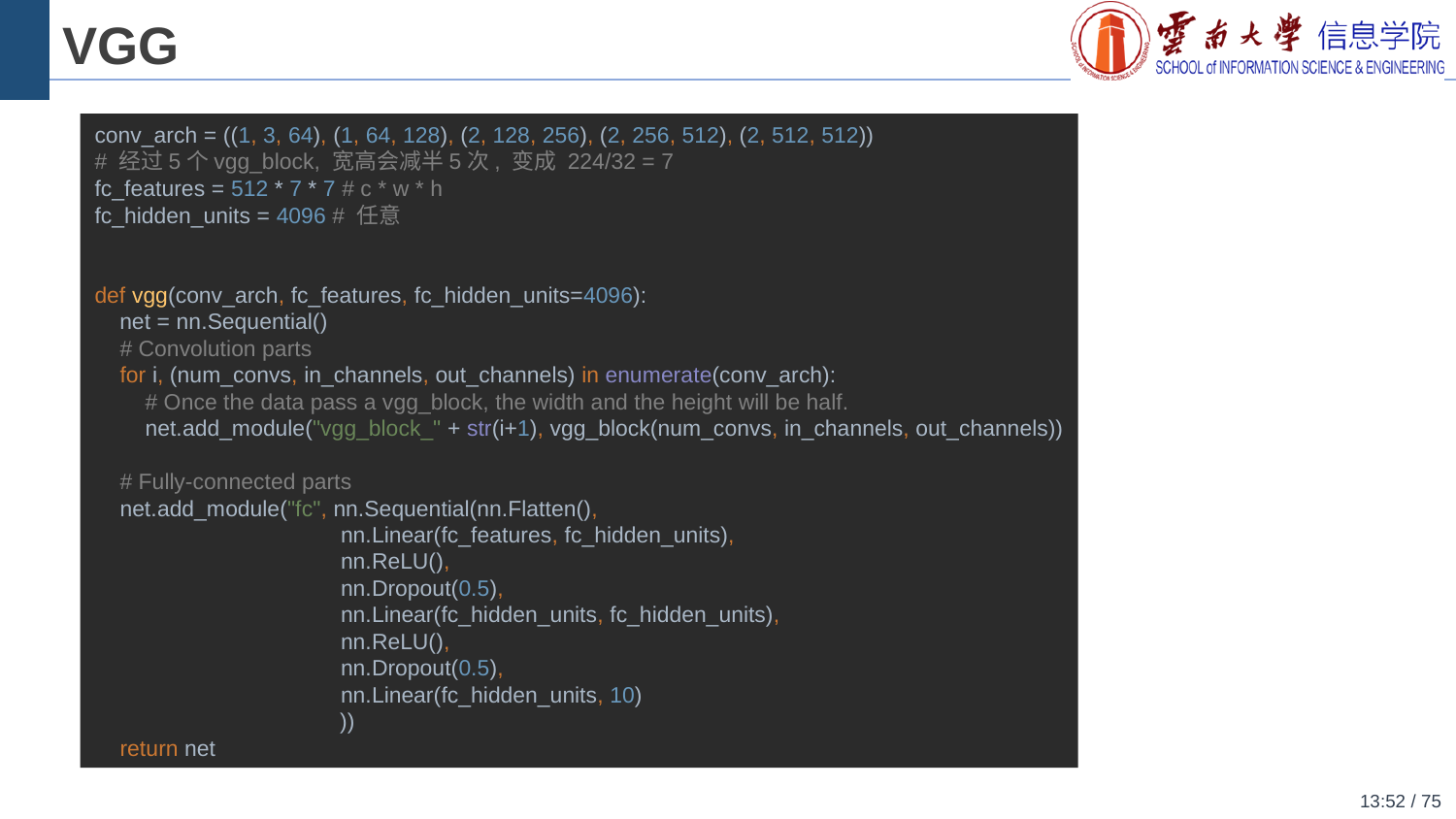

# VGG
conv_arch = ((1, 3, 64), (1, 64, 128), (2, 128, 256), (2, 256, 512), (2, 512, 512))
# 经过5个vgg_block, 宽高会减半5次, 变成 224/32 = 7
fc_features = 512 * 7 * 7 # c * w * h
fc_hidden_units = 4096 # 任意
def vgg(conv_arch, fc_features, fc_hidden_units=4096):
    net = nn.Sequential()
    # Convolution parts
    for i, (num_convs, in_channels, out_channels) in enumerate(conv_arch):
        # Once the data pass a vgg_block, the width and the height will be half.
        net.add_module("vgg_block_" + str(i+1), vgg_block(num_convs, in_channels, out_channels))
    # Fully-connected parts
    net.add_module("fc", nn.Sequential(nn.Flatten(),
                                       nn.Linear(fc_features, fc_hidden_units),
                                       nn.ReLU(),
                                       nn.Dropout(0.5),
                                       nn.Linear(fc_hidden_units, fc_hidden_units),
                                       nn.ReLU(),
                                       nn.Dropout(0.5),
                                       nn.Linear(fc_hidden_units, 10)
                                       ))
    return net